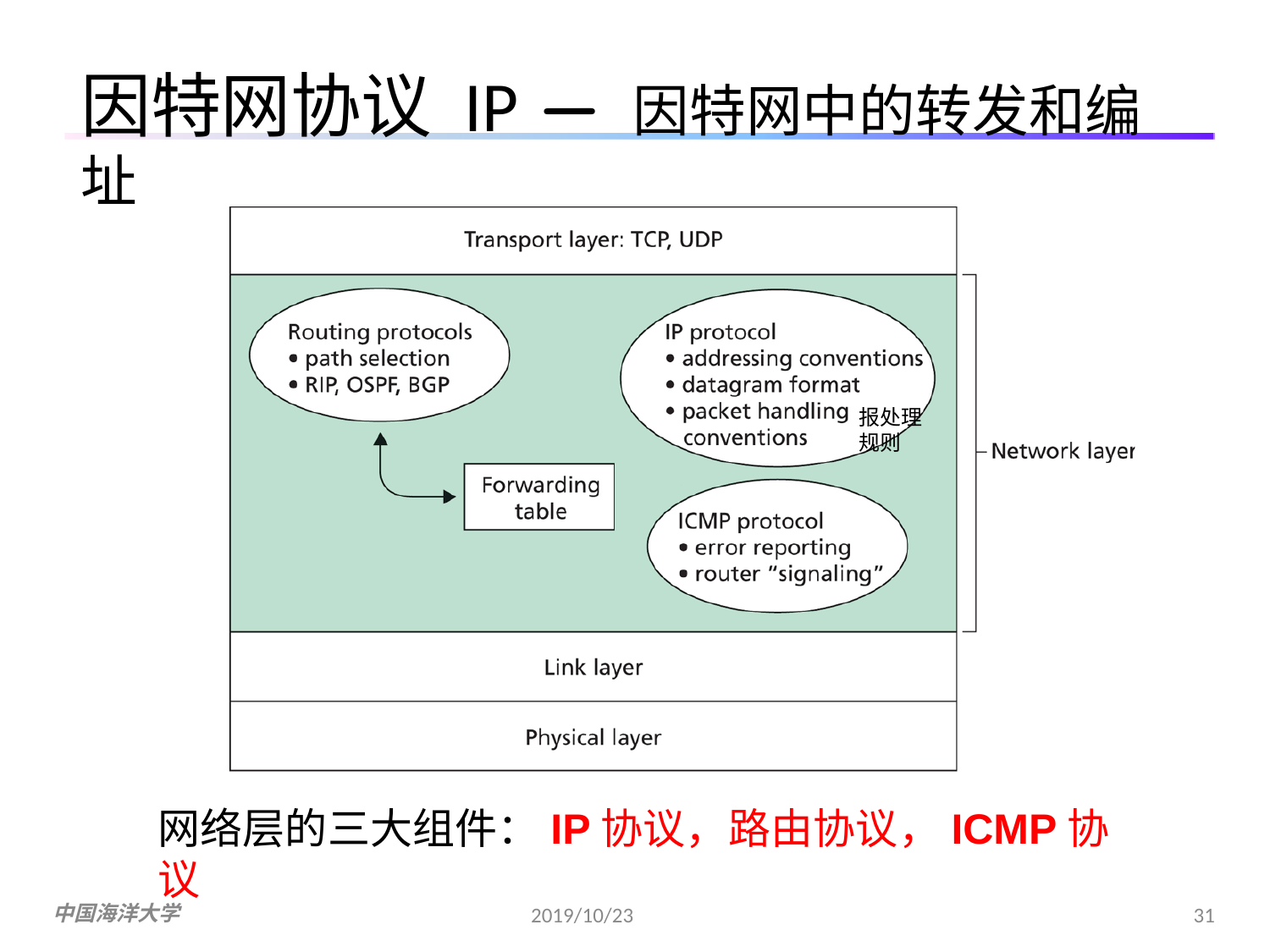

因特网协议 IP	— 因特网中的转发和编址

报处理规则
网络层的三大组件：IP协议，路由协议，ICMP协议